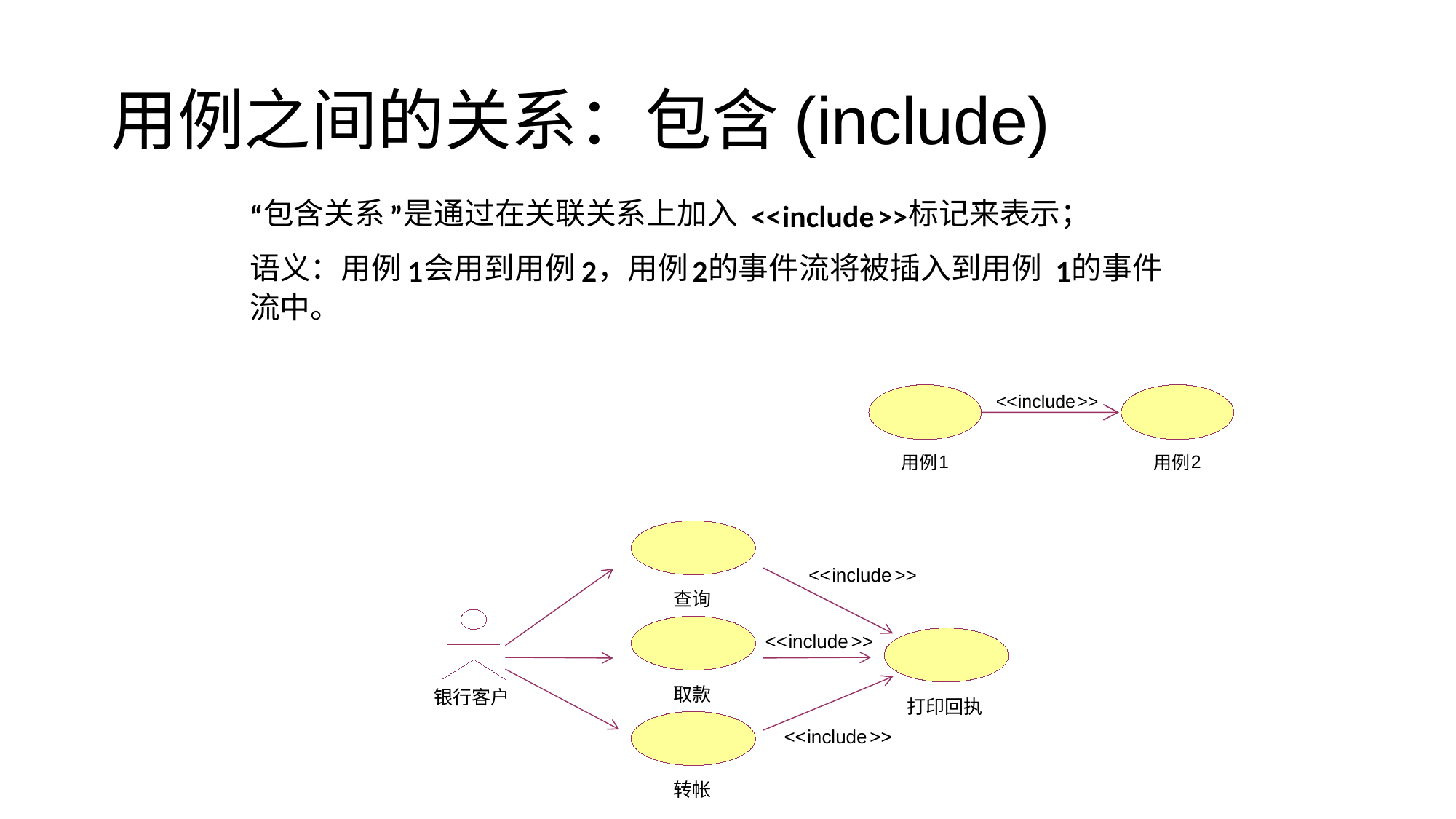

# 用例之间的关系：包含(include)
包含关系
是通过在关联关系上加入
标记来表示；
“
”
<<
include
>>
语义：用例
会用到用例
，用例
的事件流将被插入到用例
的事件
1
2
2
1
流中。

<<
include
>>

1
2
用例
用例

<<
include
>>

查询

<<
include
>>

取款
银行客户
打印回执

<<
include
>>
转帐